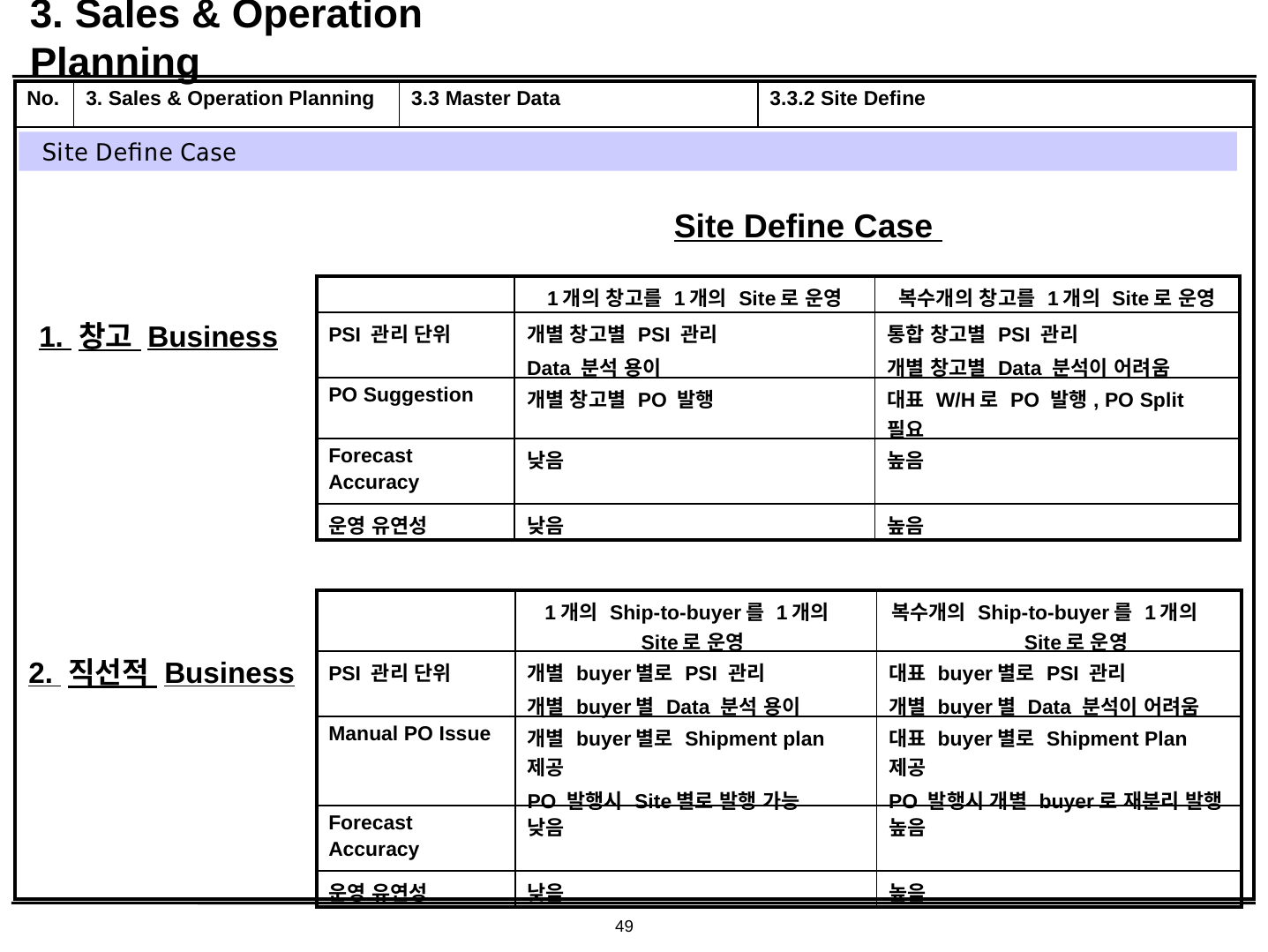

# 3. Sales & Operation Planning
| No. | 3. Sales & Operation Planning | 3.3 Master Data | 3.3.2 Site Define |
| --- | --- | --- | --- |
|  |  |  |  |
Site Define Case
Site Define Case
|  | 1개의 창고를 1개의 Site로 운영 | 복수개의 창고를 1개의 Site로 운영 |
| --- | --- | --- |
| PSI 관리 단위 | 개별 창고별 PSI 관리 Data 분석 용이 | 통합 창고별 PSI 관리 개별 창고별 Data 분석이 어려움 |
| PO Suggestion | 개별 창고별 PO 발행 | 대표 W/H로 PO 발행, PO Split 필요 |
| Forecast Accuracy | 낮음 | 높음 |
| 운영 유연성 | 낮음 | 높음 |
1. 창고 Business

|  | 1개의 Ship-to-buyer를 1개의 Site로 운영 | 복수개의 Ship-to-buyer를 1개의 Site로 운영 |
| --- | --- | --- |
| PSI 관리 단위 | 개별 buyer별로 PSI 관리 개별 buyer별 Data 분석 용이 | 대표 buyer별로 PSI 관리 개별 buyer별 Data 분석이 어려움 |
| Manual PO Issue | 개별 buyer별로 Shipment plan 제공 PO 발행시 Site별로 발행 가능 | 대표 buyer별로 Shipment Plan 제공 PO 발행시 개별 buyer로 재분리 발행 |
| Forecast Accuracy | 낮음 | 높음 |
| 운영 유연성 | 낮음 | 높음 |
2. 직선적 Business

49